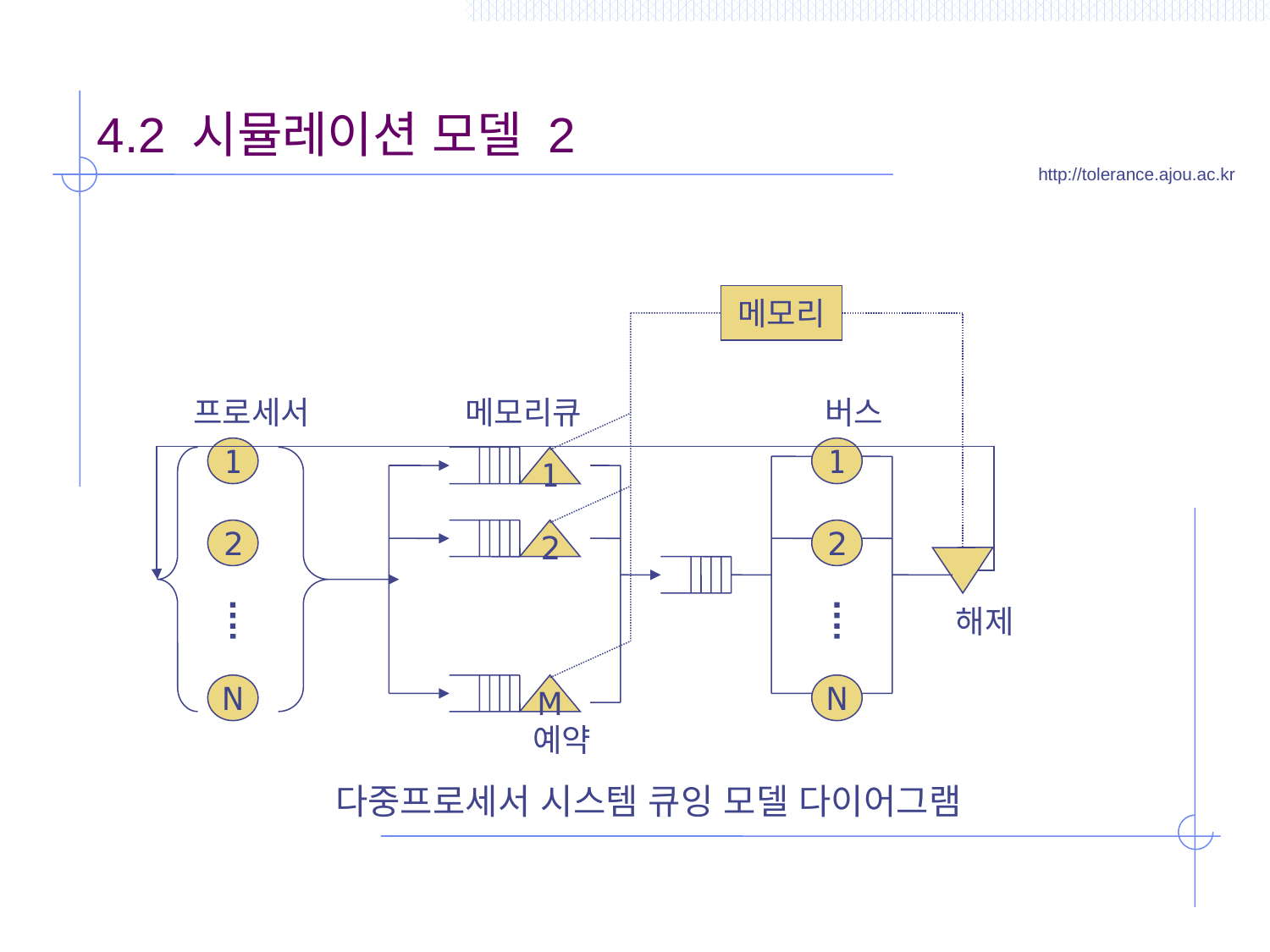

# 4.2 시뮬레이션 모델 2
메모리

프로세서
메모리큐
버스

1
1

1

2

M

2
2

해제

N
N

예약
다중프로세서 시스템 큐잉 모델 다이어그램